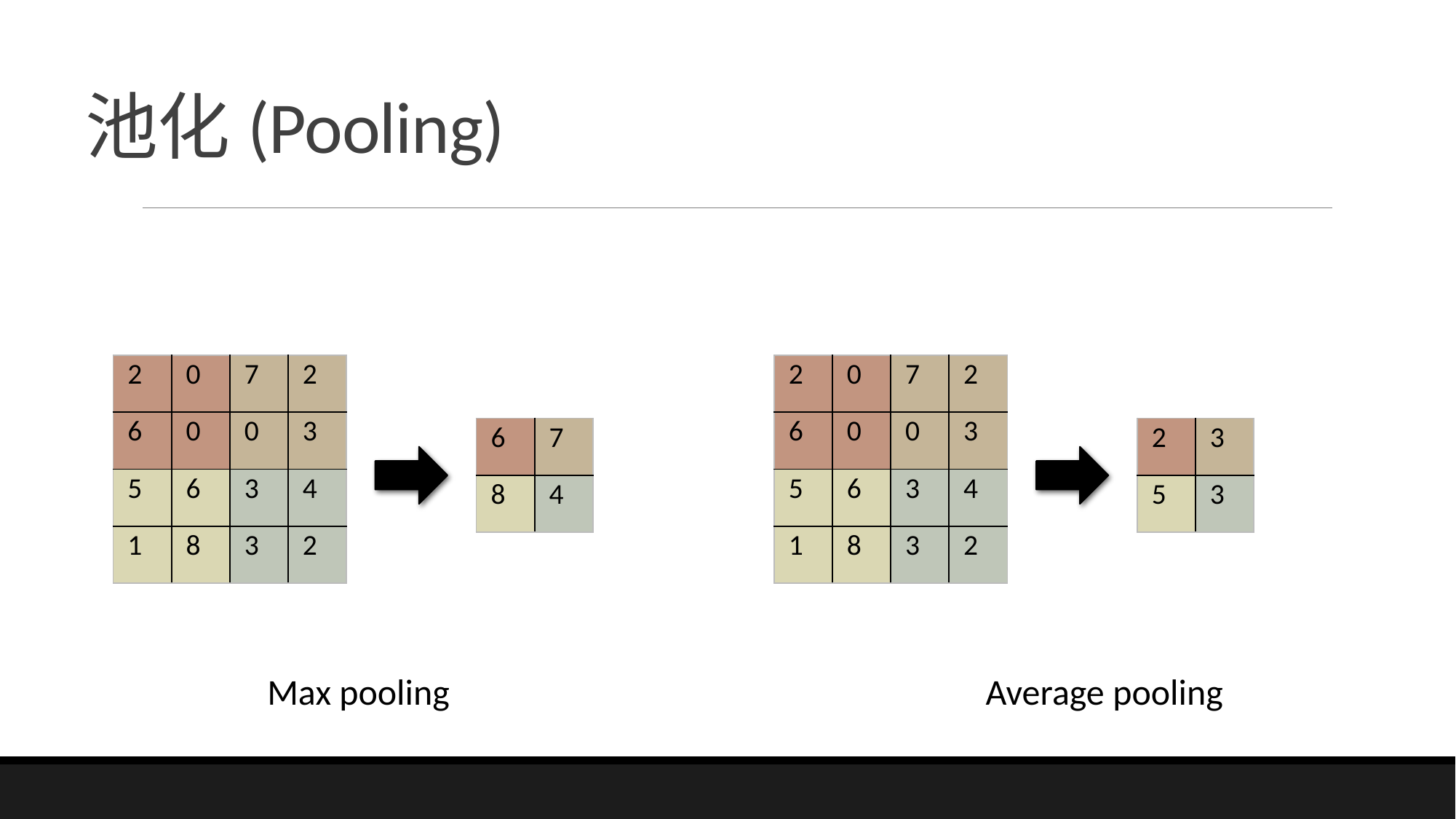

# 池化(Pooling)
| 2 | 0 | 7 | 2 |
| --- | --- | --- | --- |
| 6 | 0 | 0 | 3 |
| 5 | 6 | 3 | 4 |
| 1 | 8 | 3 | 2 |
| 2 | 0 | 7 | 2 |
| --- | --- | --- | --- |
| 6 | 0 | 0 | 3 |
| 5 | 6 | 3 | 4 |
| 1 | 8 | 3 | 2 |
| 6 | 7 |
| --- | --- |
| 8 | 4 |
| 2 | 3 |
| --- | --- |
| 5 | 3 |

Max pooling
Average pooling